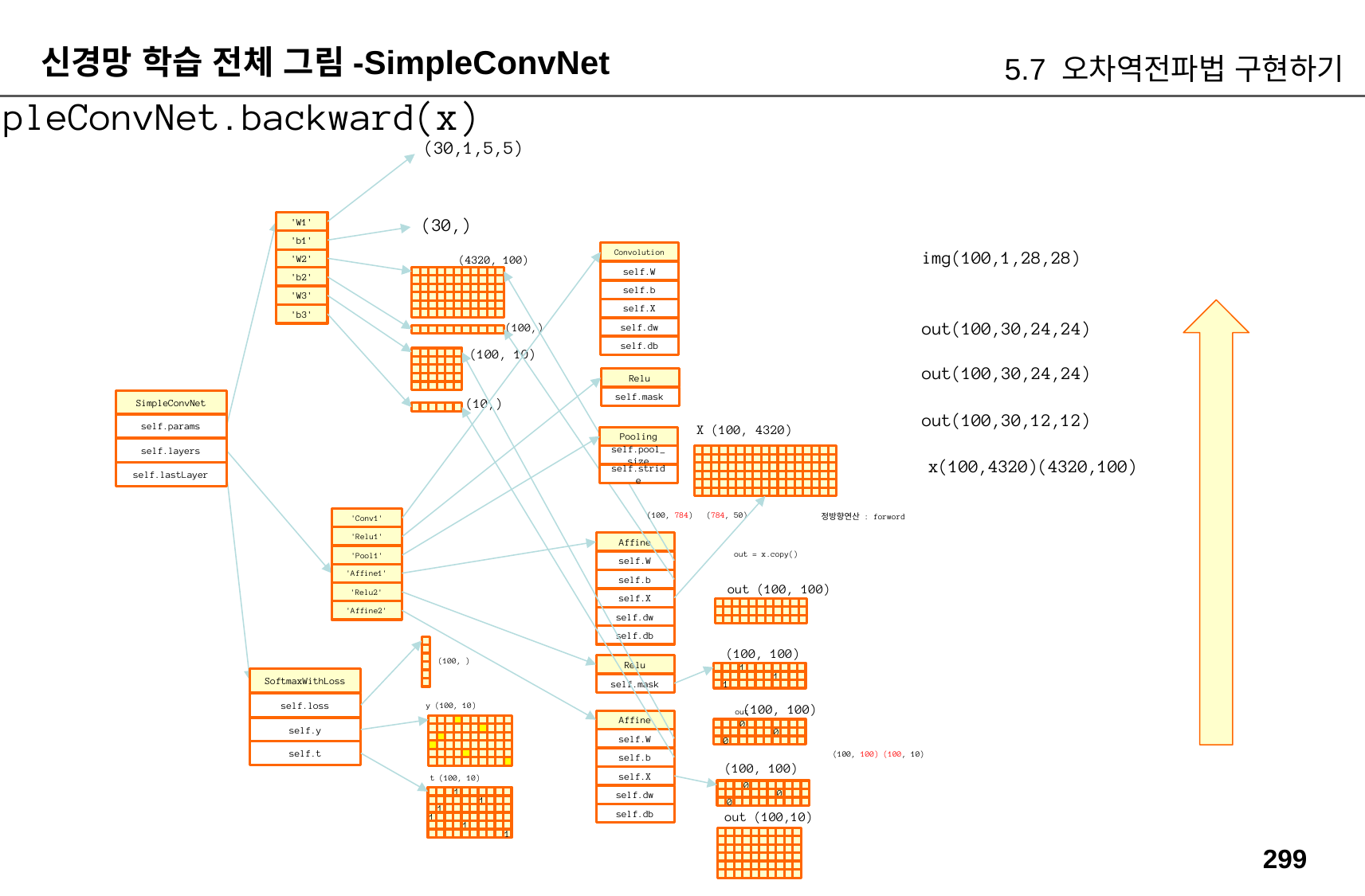

신경망 학습 전체 그림-SimpleConvNet
5.7 오차역전파법 구현하기
SimpleConvNet.backward(x)
(30,1,5,5)
(30,)
'W1'
'b1'
img(100,1,28,28)
Convolution
(4320, 100)
'W2'
self.W

'b2'
self.b
'W3'
self.X

'b3'
out(100,30,24,24)
(100,)
self.dw

self.db
(100, 10)

out(100,30,24,24)
Relu
self.mask
(10,)
SimpleConvNet
out(100,30,12,12)

self.params
X (100, 4320)
Pooling
self.layers
self.pool_size

x(100,4320)(4320,100)
self.lastLayer
self.stride
(100, 784)
(784, 50)
정방향연산 : forword
'Conv1'
'Relu1'
Affine
out = x.copy()
'Pool1'
self.W
'Affine1'
self.b
out (100, 100)
'Relu2'
self.X

'Affine2'
self.dw
self.db

(100, 100)
(100, )
Relu

1

1

1

SoftmaxWithLoss
self.mask
self.loss
y (100, 10)
(100, 100)
out
Affine

self.y

0

0

0

self.W
self.t
(100, 100) (100, 10)

self.b
(100, 100)
self.X
t (100, 10)

0

0

0

self.dw

1

1

1

1

1

1
out (100,10)
self.db